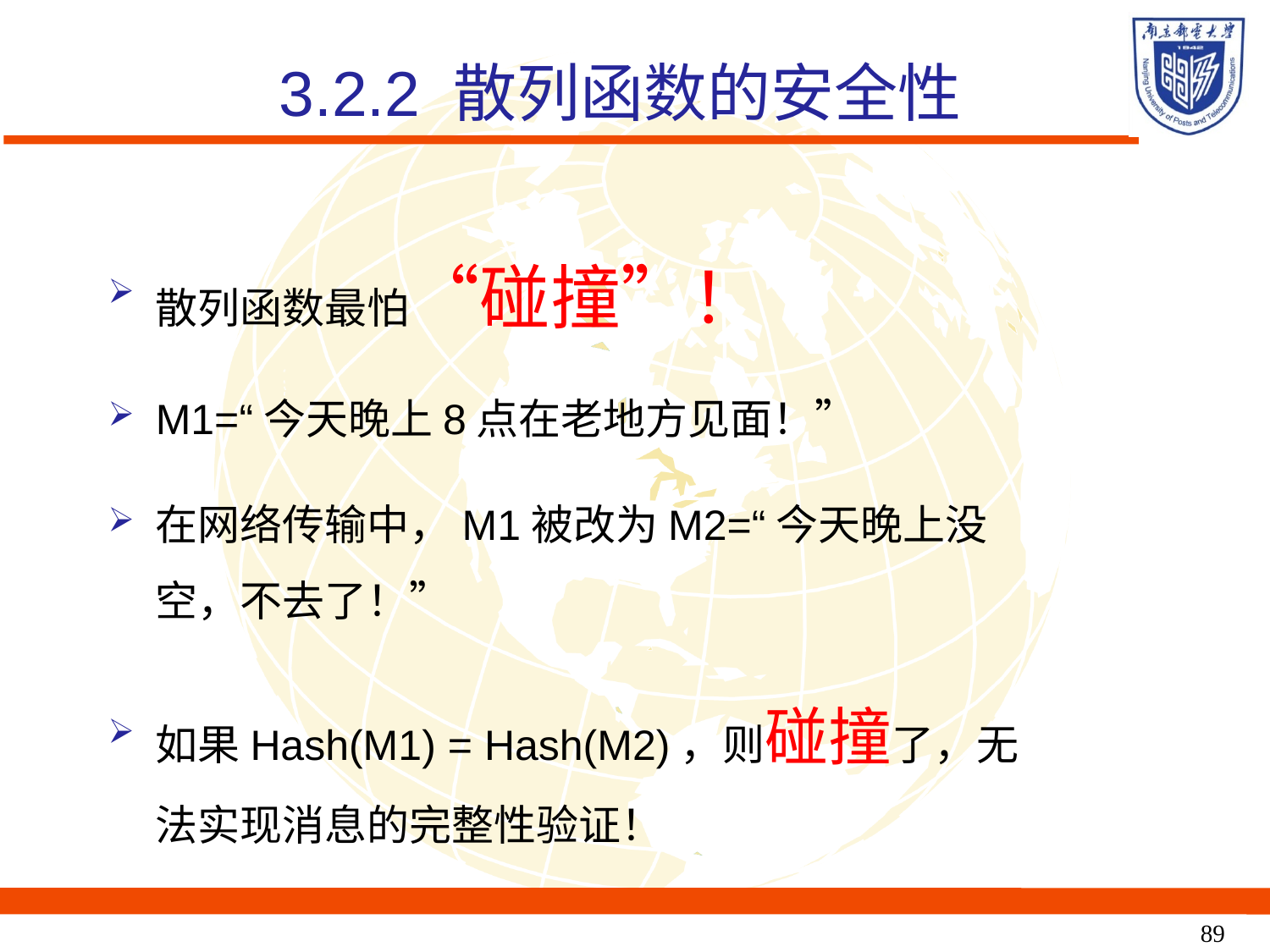

3.2.2 散列函数的安全性
散列函数最怕“碰撞”！
M1=“今天晚上8点在老地方见面！”
在网络传输中，M1被改为M2=“今天晚上没空，不去了！”
如果Hash(M1) = Hash(M2)，则碰撞了，无法实现消息的完整性验证！
89